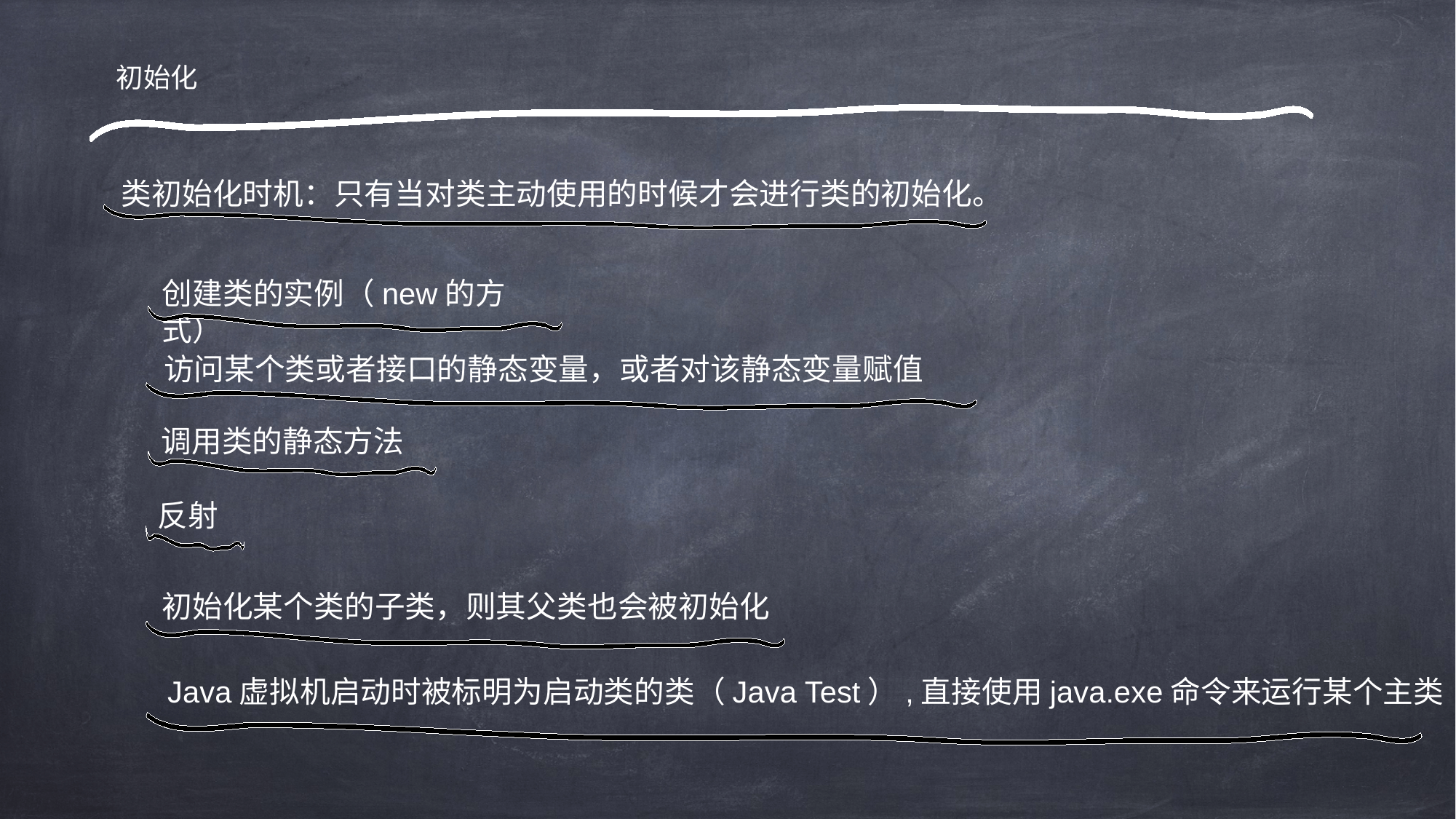

初始化

类初始化时机：只有当对类主动使用的时候才会进行类的初始化。

创建类的实例（new的方式）

访问某个类或者接口的静态变量，或者对该静态变量赋值

调用类的静态方法

反射

初始化某个类的子类，则其父类也会被初始化

Java虚拟机启动时被标明为启动类的类（Java Test）,直接使用java.exe命令来运行某个主类